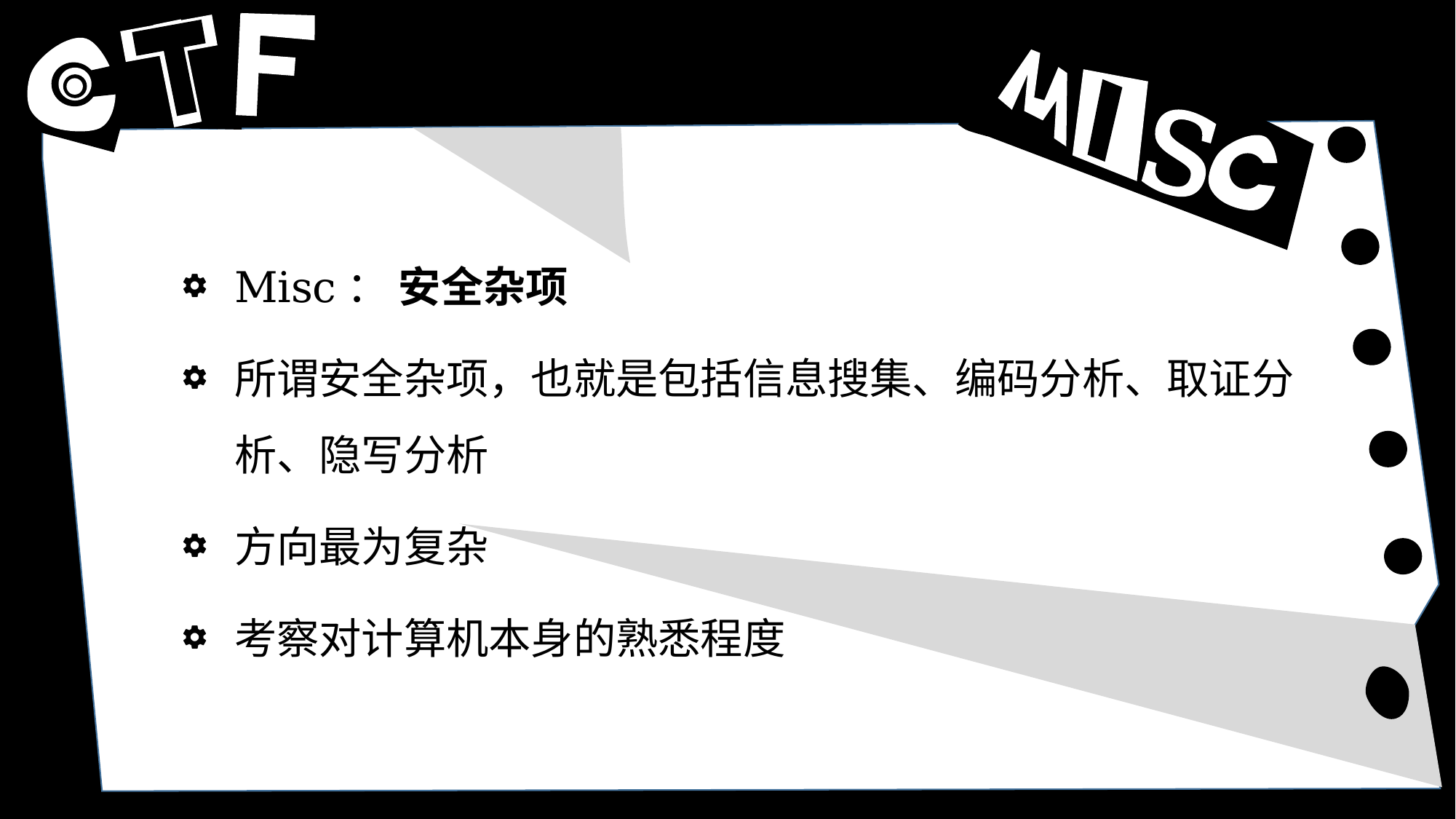

S

Misc： 安全杂项
所谓安全杂项，也就是包括信息搜集、编码分析、取证分析、隐写分析
方向最为复杂
考察对计算机本身的熟悉程度